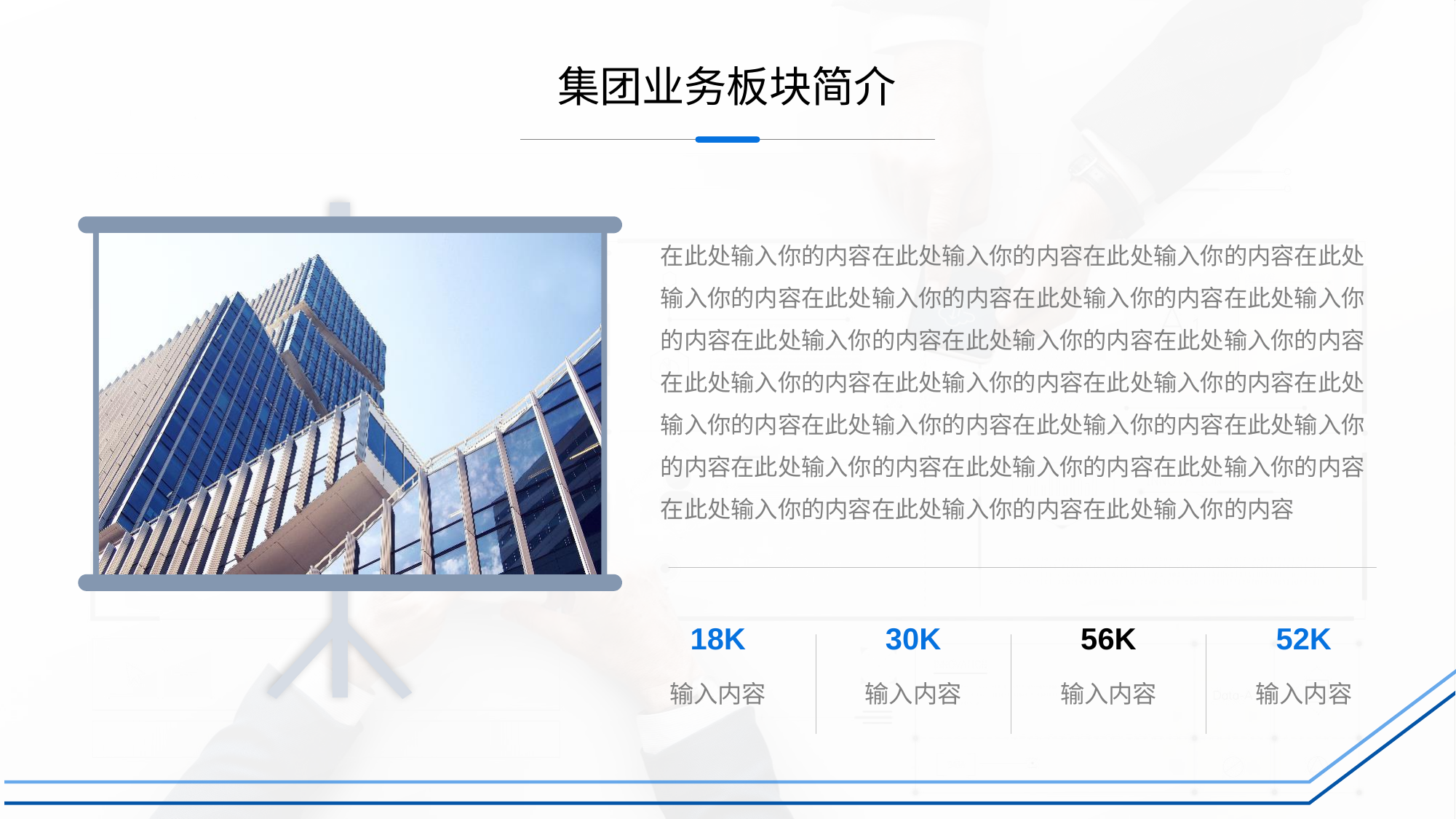

集团业务板块简介

在此处输入你的内容在此处输入你的内容在此处输入你的内容在此处输入你的内容在此处输入你的内容在此处输入你的内容在此处输入你的内容在此处输入你的内容在此处输入你的内容在此处输入你的内容在此处输入你的内容在此处输入你的内容在此处输入你的内容在此处输入你的内容在此处输入你的内容在此处输入你的内容在此处输入你的内容在此处输入你的内容在此处输入你的内容在此处输入你的内容在此处输入你的内容在此处输入你的内容在此处输入你的内容
18K
30K
56K
52K
输入内容
输入内容
输入内容
输入内容